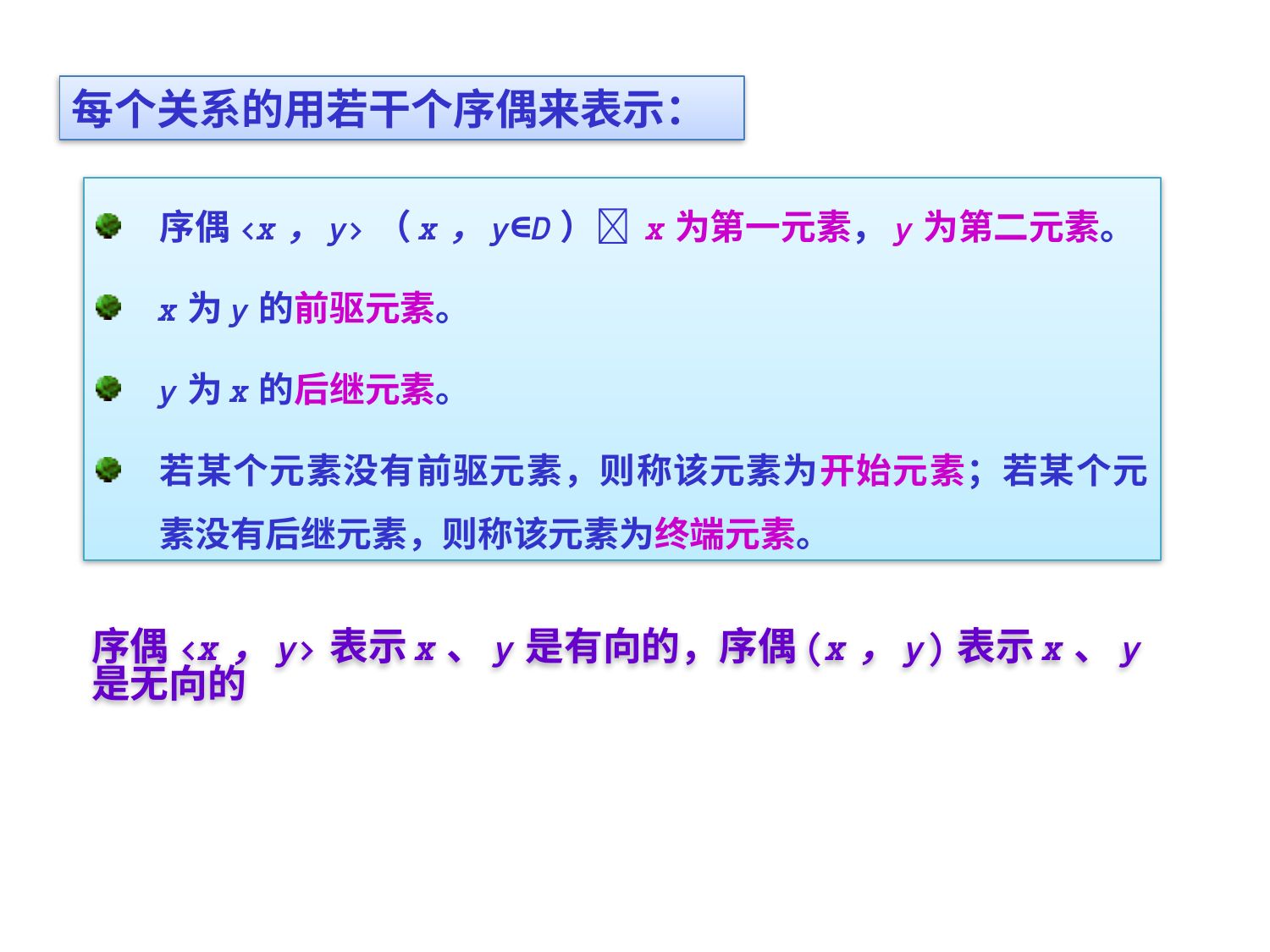

每个关系的用若干个序偶来表示：
序偶<x，y>（x，y∈D）⇒ x为第一元素，y为第二元素。
x为y的前驱元素。
y为x的后继元素。
若某个元素没有前驱元素，则称该元素为开始元素；若某个元素没有后继元素，则称该元素为终端元素。
序偶<x，y>表示x、y是有向的，序偶(x，y)表示x、y是无向的